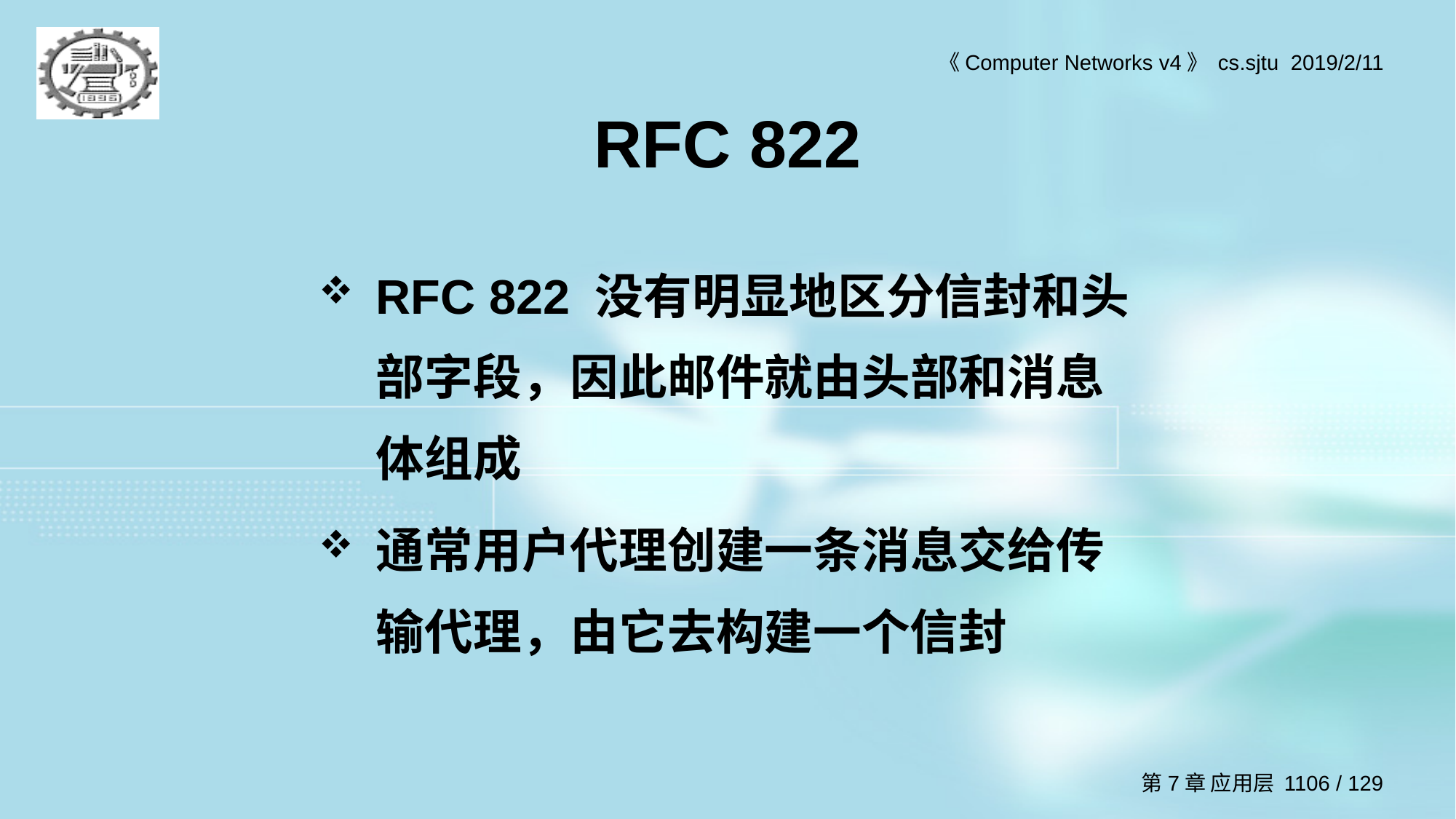

# RFC 822
RFC 822 没有明显地区分信封和头部字段，因此邮件就由头部和消息体组成
通常用户代理创建一条消息交给传输代理，由它去构建一个信封